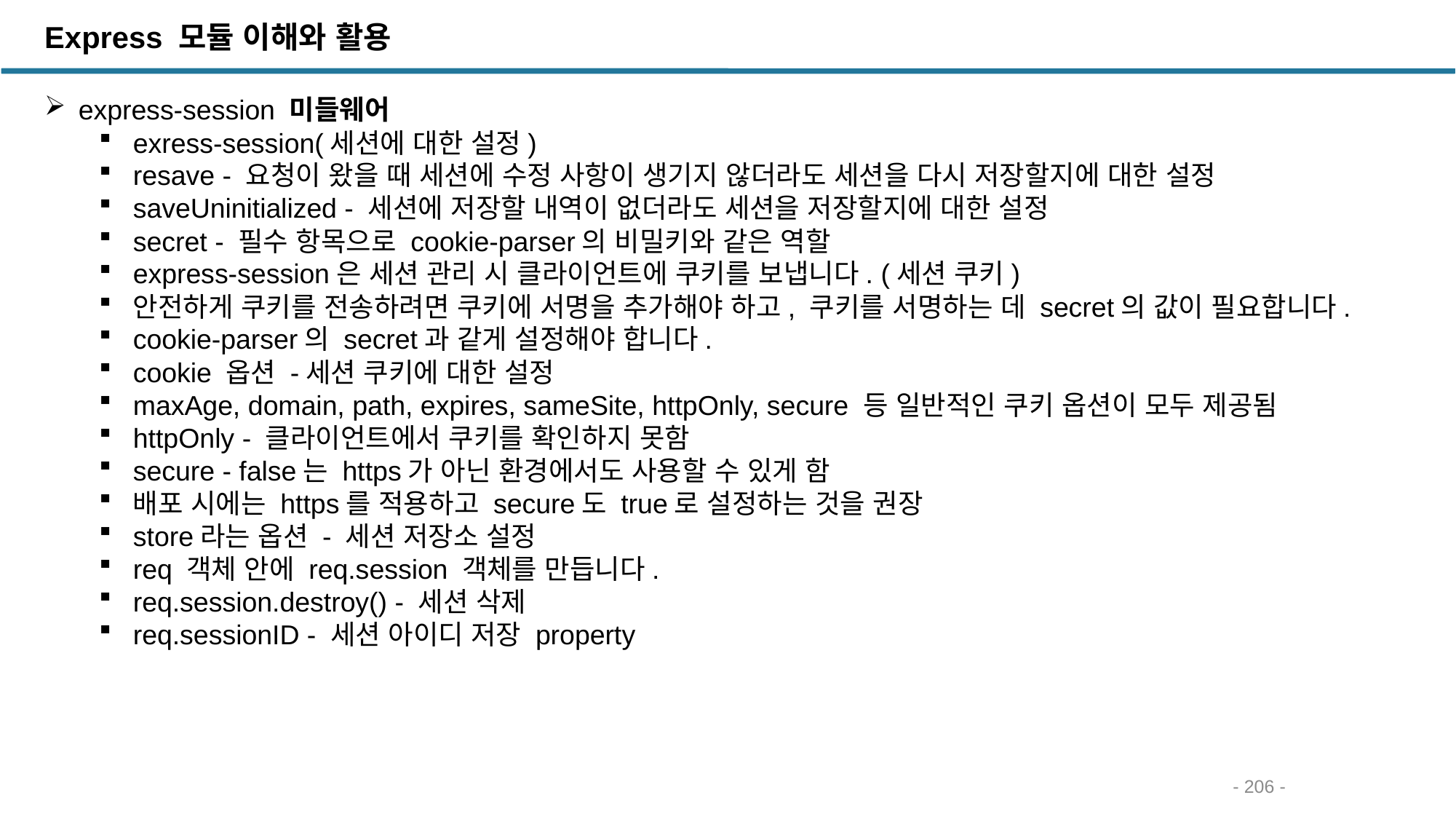

Express 모듈 이해와 활용
express-session 미들웨어
exress-session(세션에 대한 설정)
resave - 요청이 왔을 때 세션에 수정 사항이 생기지 않더라도 세션을 다시 저장할지에 대한 설정
saveUninitialized - 세션에 저장할 내역이 없더라도 세션을 저장할지에 대한 설정
secret - 필수 항목으로 cookie-parser의 비밀키와 같은 역할
express-session은 세션 관리 시 클라이언트에 쿠키를 보냅니다. (세션 쿠키)
안전하게 쿠키를 전송하려면 쿠키에 서명을 추가해야 하고, 쿠키를 서명하는 데 secret의 값이 필요합니다.
cookie-parser의 secret과 같게 설정해야 합니다.
cookie 옵션 -세션 쿠키에 대한 설정
maxAge, domain, path, expires, sameSite, httpOnly, secure 등 일반적인 쿠키 옵션이 모두 제공됨
httpOnly - 클라이언트에서 쿠키를 확인하지 못함
secure - false는 https가 아닌 환경에서도 사용할 수 있게 함
배포 시에는 https를 적용하고 secure도 true로 설정하는 것을 권장
store라는 옵션 - 세션 저장소 설정
req 객체 안에 req.session 객체를 만듭니다.
req.session.destroy() - 세션 삭제
req.sessionID - 세션 아이디 저장 property
- 206 -